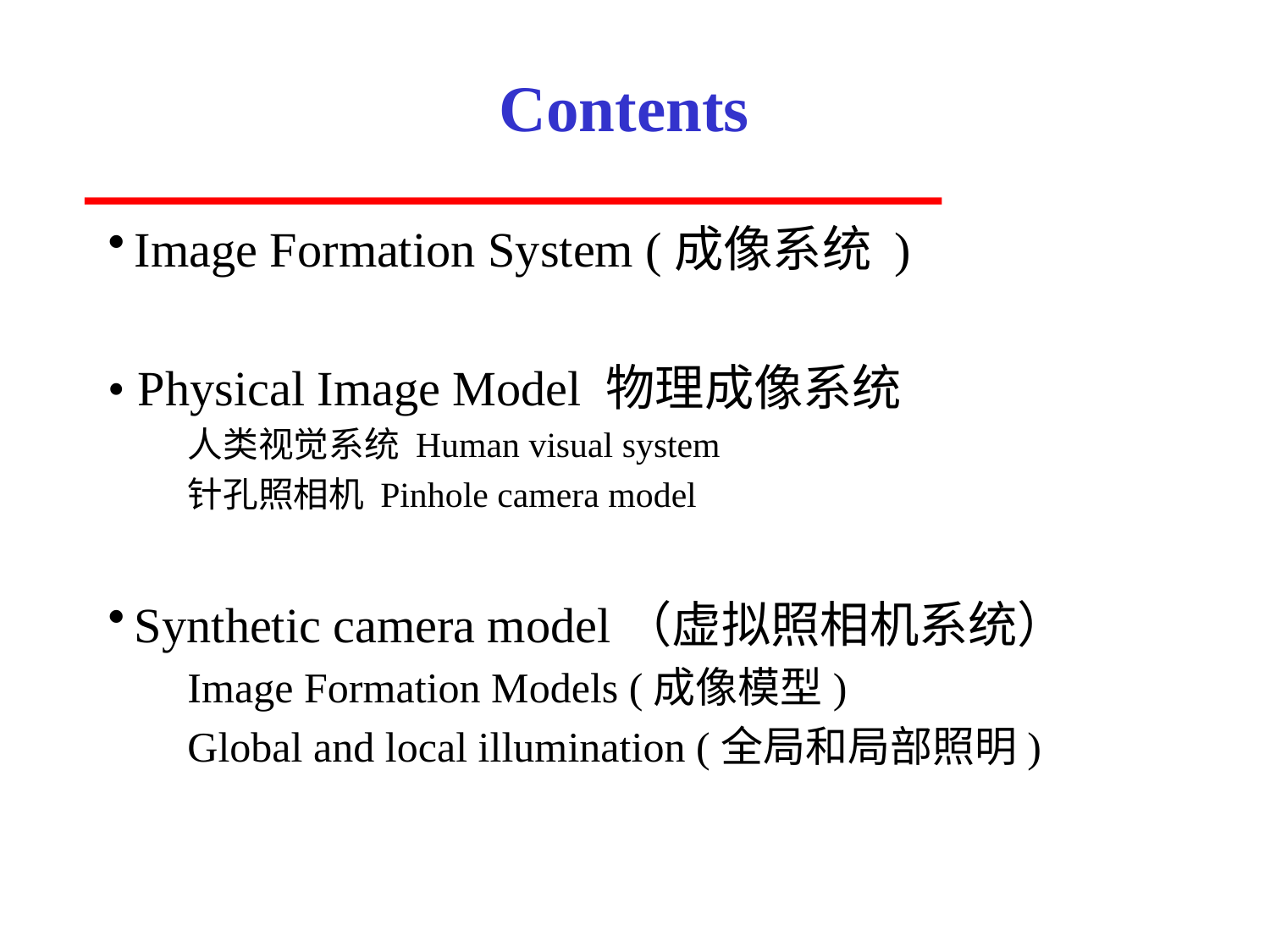

# Contents
Image Formation System (成像系统 )

• Physical Image Model 物理成像系统
人类视觉系统 Human visual system
针孔照相机 Pinhole camera model

Synthetic camera model（虚拟照相机系统）
Image Formation Models (成像模型)
Global and local illumination (全局和局部照明)
2